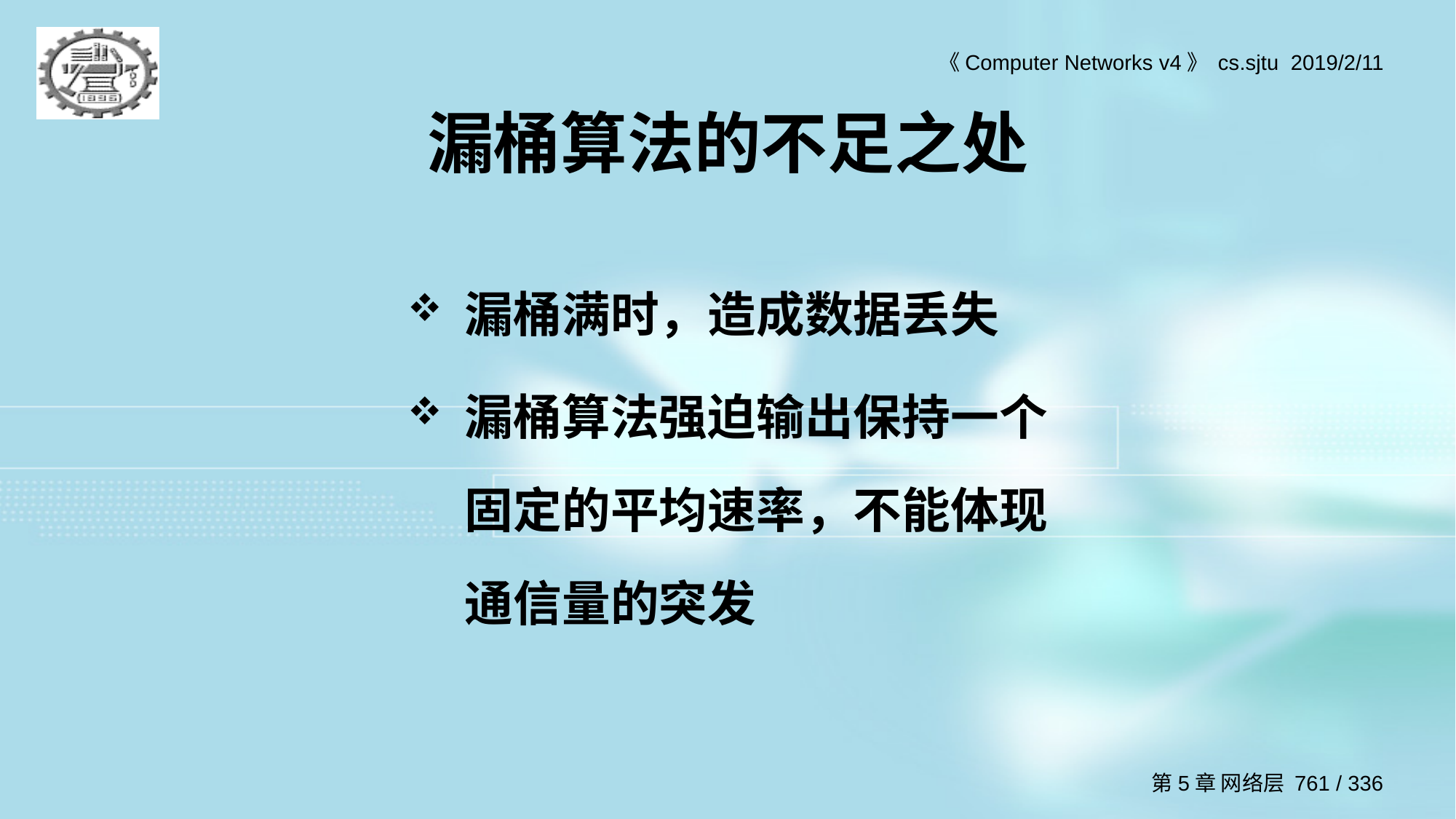

# 漏桶算法的不足之处
漏桶满时，造成数据丢失
漏桶算法强迫输出保持一个固定的平均速率，不能体现通信量的突发